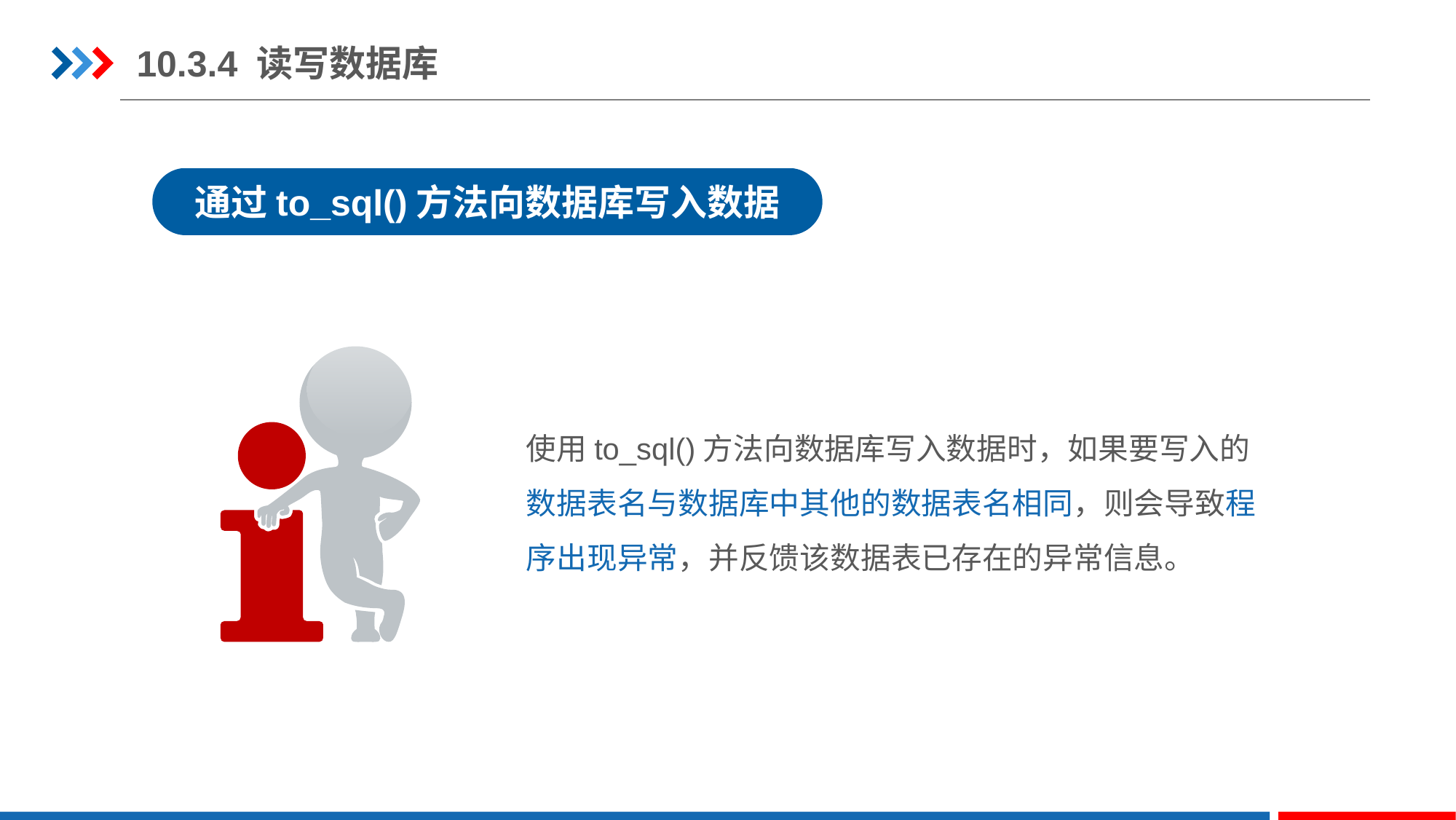

10.3.4 读写数据库
通过to_sql()方法向数据库写入数据

使用to_sql()方法向数据库写入数据时，如果要写入的数据表名与数据库中其他的数据表名相同，则会导致程序出现异常，并反馈该数据表已存在的异常信息。